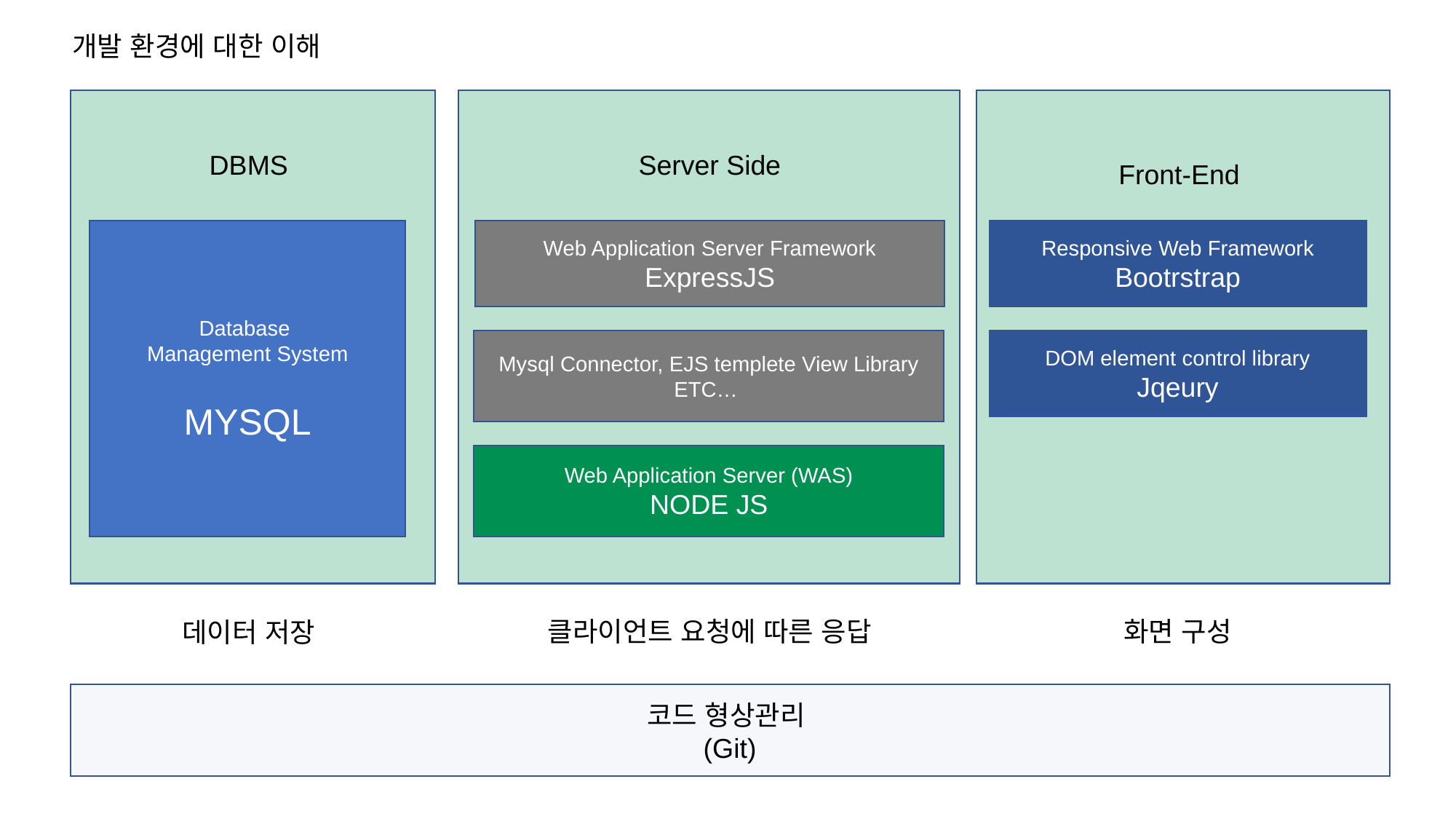

개발 환경에 대한 이해

DBMS
Server Side
Front-End
Database
Management System

MYSQL
Web Application Server Framework
ExpressJS
Responsive Web Framework
Bootrstrap
Mysql Connector, EJS templete View Library
ETC…
DOM element control library
Jqeury
Web Application Server (WAS)
NODE JS
클라이언트 요청에 따른 응답
화면 구성
데이터 저장
코드 형상관리
(Git)